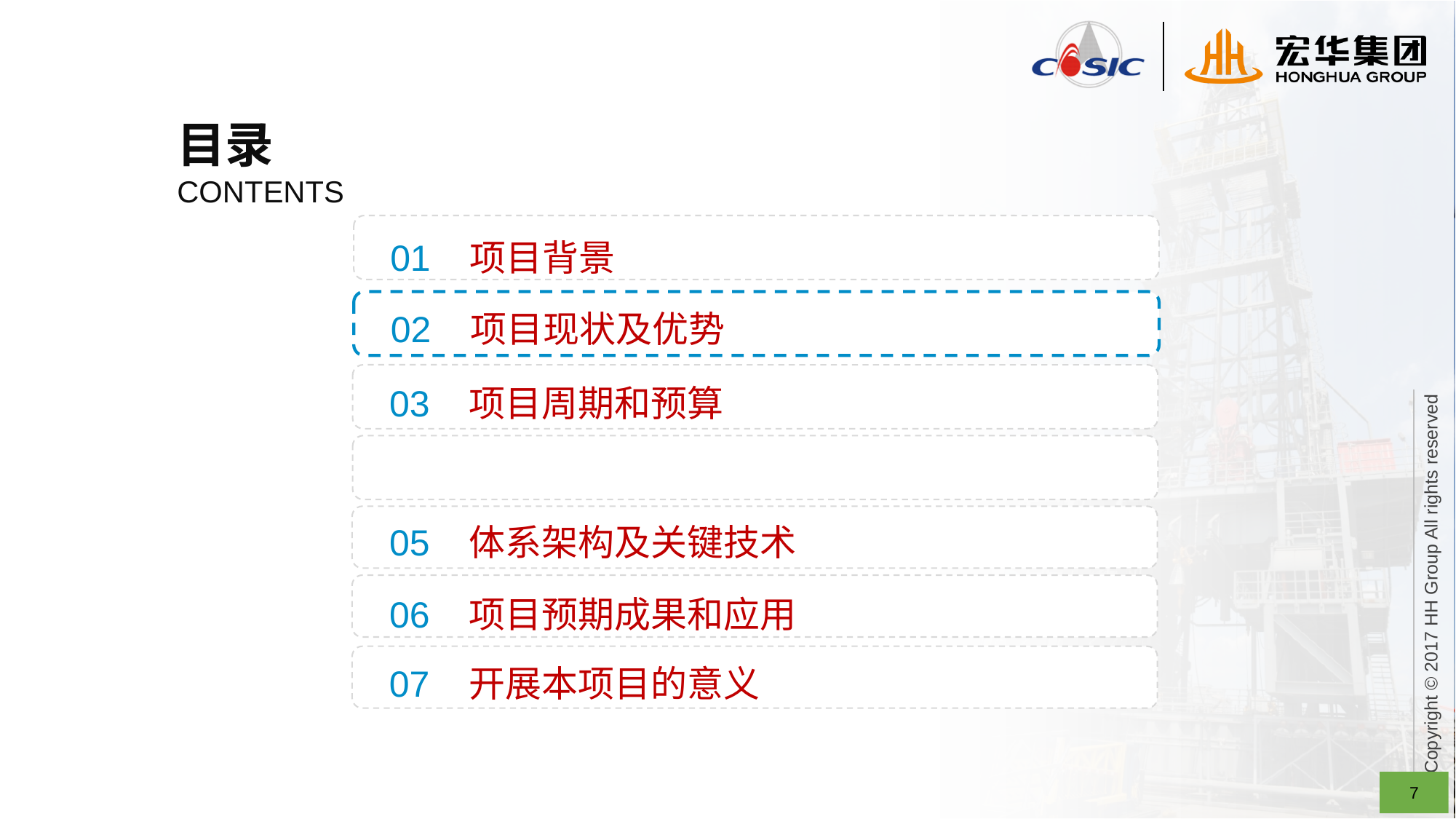

目录
CONTENTS

 01   项目背景

 02   项目现状及优势

 03   项目周期和预算

 05   体系架构及关键技术

 06   项目预期成果和应用

 07   开展本项目的意义